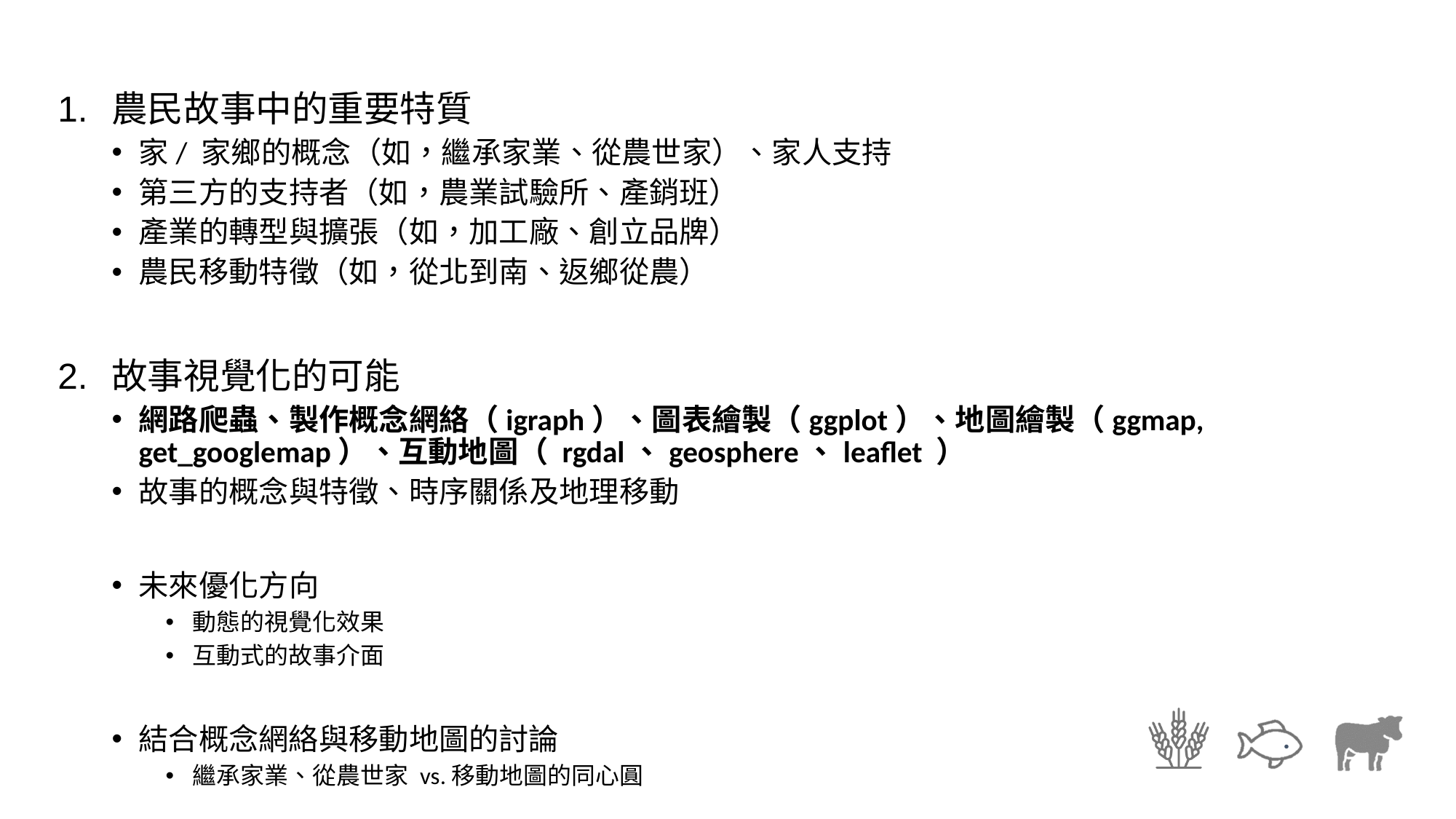

農民故事中的重要特質
家/ 家鄉的概念（如，繼承家業、從農世家）、家人支持
第三方的支持者（如，農業試驗所、產銷班）
產業的轉型與擴張（如，加工廠、創立品牌）
農民移動特徵（如，從北到南、返鄉從農）

故事視覺化的可能
網路爬蟲、製作概念網絡（igraph）、圖表繪製（ggplot）、地圖繪製（ggmap, get_googlemap）、互動地圖（ rgdal、geosphere、leaflet ）
故事的概念與特徵、時序關係及地理移動

未來優化方向
動態的視覺化效果
互動式的故事介面

結合概念網絡與移動地圖的討論
繼承家業、從農世家 vs.移動地圖的同心圓